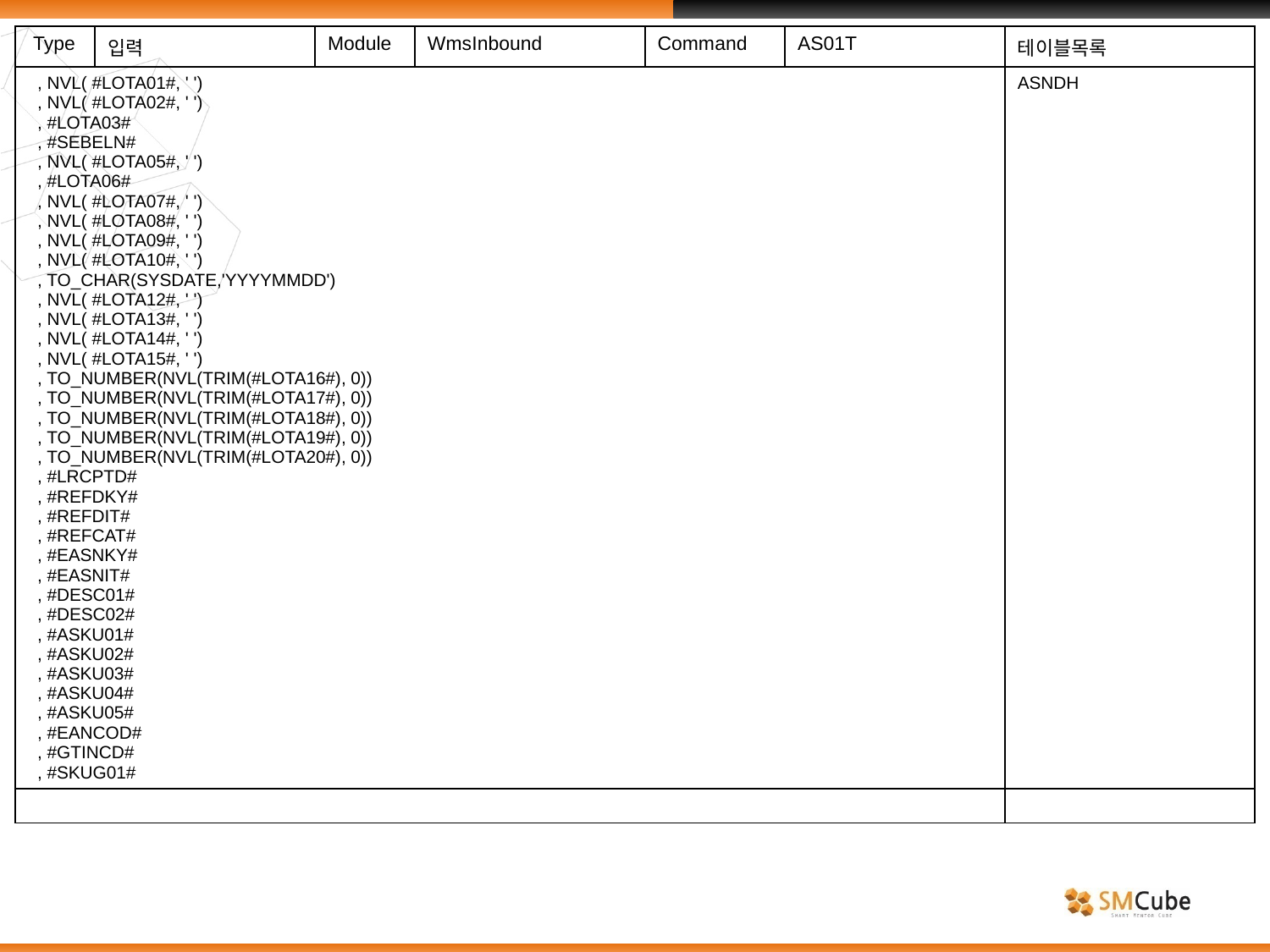

| Type | 입력 | Module | WmsInbound | Command | AS01T | 테이블목록 |
| --- | --- | --- | --- | --- | --- | --- |
| , NVL( #LOTA01#, ' ') , NVL( #LOTA02#, ' ') , #LOTA03# , #SEBELN# , NVL( #LOTA05#, ' ') , #LOTA06# , NVL( #LOTA07#, ' ') , NVL( #LOTA08#, ' ') , NVL( #LOTA09#, ' ') , NVL( #LOTA10#, ' ') , TO\_CHAR(SYSDATE,'YYYYMMDD') , NVL( #LOTA12#, ' ') , NVL( #LOTA13#, ' ') , NVL( #LOTA14#, ' ') , NVL( #LOTA15#, ' ') , TO\_NUMBER(NVL(TRIM(#LOTA16#), 0)) , TO\_NUMBER(NVL(TRIM(#LOTA17#), 0)) , TO\_NUMBER(NVL(TRIM(#LOTA18#), 0)) , TO\_NUMBER(NVL(TRIM(#LOTA19#), 0)) , TO\_NUMBER(NVL(TRIM(#LOTA20#), 0)) , #LRCPTD# , #REFDKY# , #REFDIT# , #REFCAT# , #EASNKY# , #EASNIT# , #DESC01# , #DESC02# , #ASKU01# , #ASKU02# , #ASKU03# , #ASKU04# , #ASKU05# , #EANCOD# , #GTINCD# , #SKUG01# |  |  |  |  |  | ASNDH |
|  |  |  |  |  |  |  |